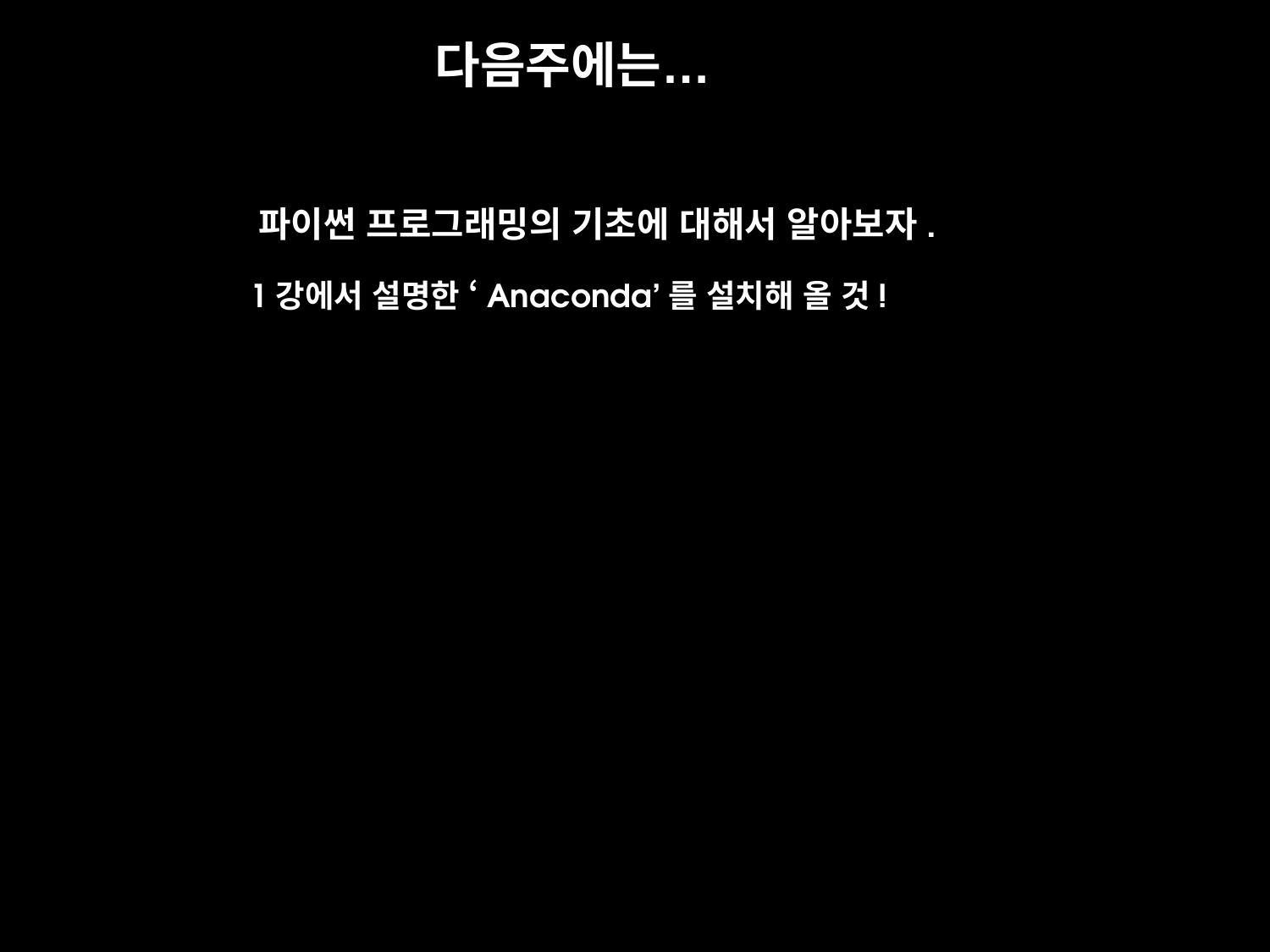

다음주에는…
파이썬 프로그래밍의 기초에 대해서 알아보자.
1강에서 설명한 ‘Anaconda’를 설치해 올 것!